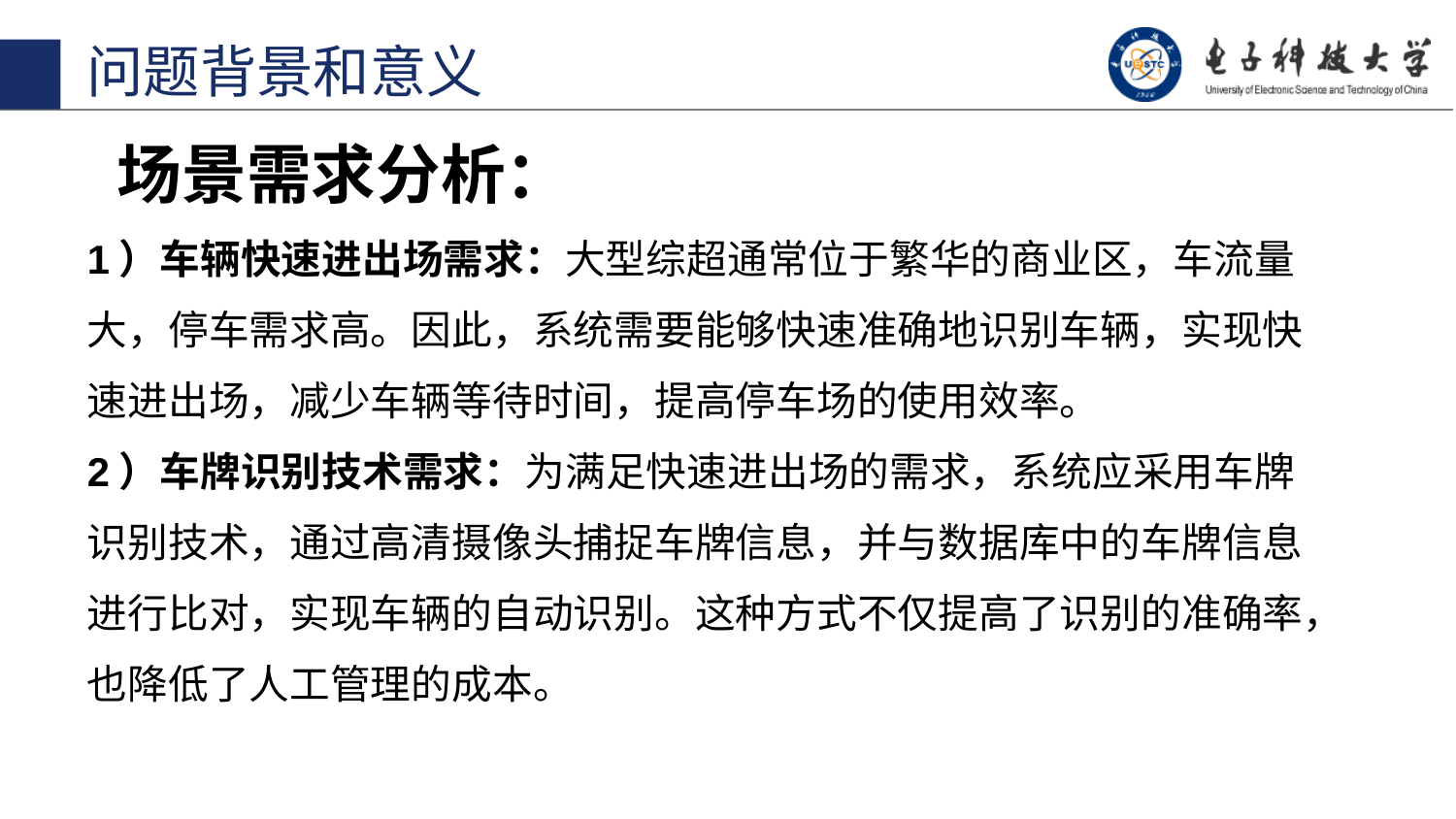

问题背景和意义
 场景需求分析：
1）车辆快速进出场需求：大型综超通常位于繁华的商业区，车流量大，停车需求高。因此，系统需要能够快速准确地识别车辆，实现快速进出场，减少车辆等待时间，提高停车场的使用效率。
2）车牌识别技术需求：为满足快速进出场的需求，系统应采用车牌识别技术，通过高清摄像头捕捉车牌信息，并与数据库中的车牌信息进行比对，实现车辆的自动识别。这种方式不仅提高了识别的准确率，也降低了人工管理的成本。

5